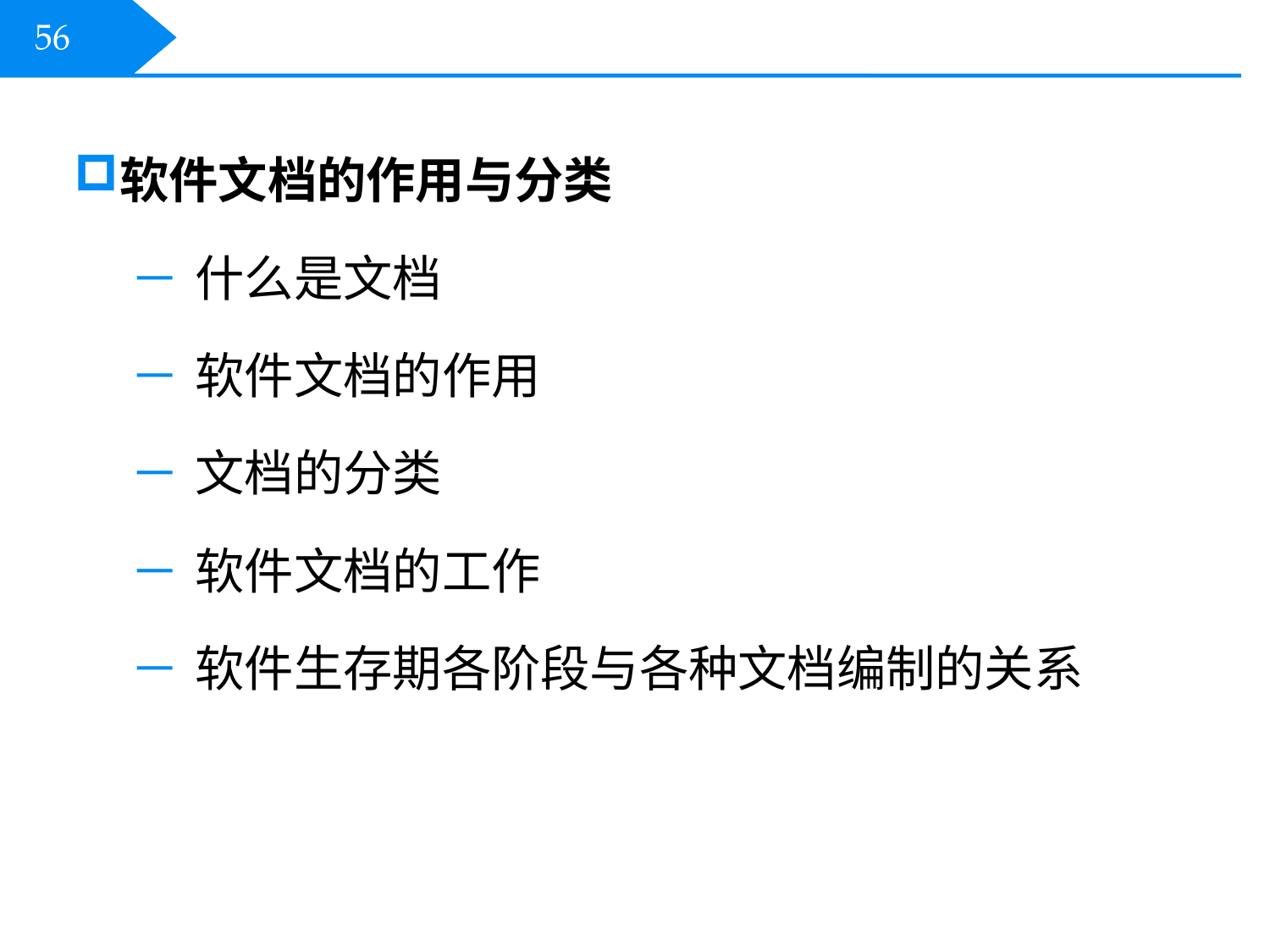

软件文档的作用与分类
 什么是文档
 软件文档的作用
 文档的分类
 软件文档的工作
 软件生存期各阶段与各种文档编制的关系